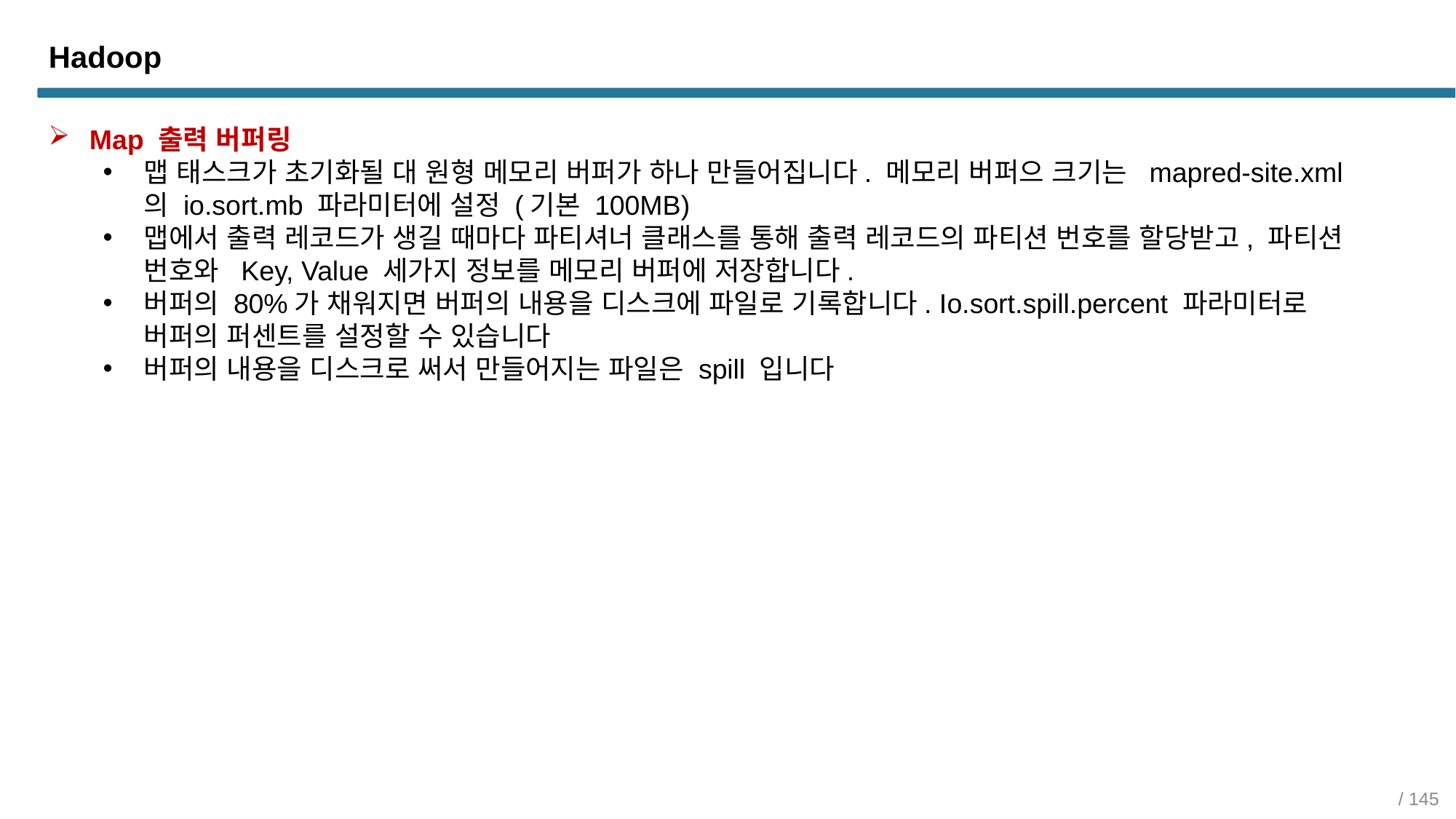

Hadoop
Map 출력 버퍼링
맵 태스크가 초기화될 대 원형 메모리 버퍼가 하나 만들어집니다. 메모리 버퍼으 크기는  mapred-site.xml의 io.sort.mb 파라미터에 설정 (기본 100MB)
맵에서 출력 레코드가 생길 때마다 파티셔너 클래스를 통해 출력 레코드의 파티션 번호를 할당받고, 파티션 번호와  Key, Value 세가지 정보를 메모리 버퍼에 저장합니다.
버퍼의 80%가 채워지면 버퍼의 내용을 디스크에 파일로 기록합니다. Io.sort.spill.percent 파라미터로 버퍼의 퍼센트를 설정할 수 있습니다
버퍼의 내용을 디스크로 써서 만들어지는 파일은 spill 입니다
/ 145